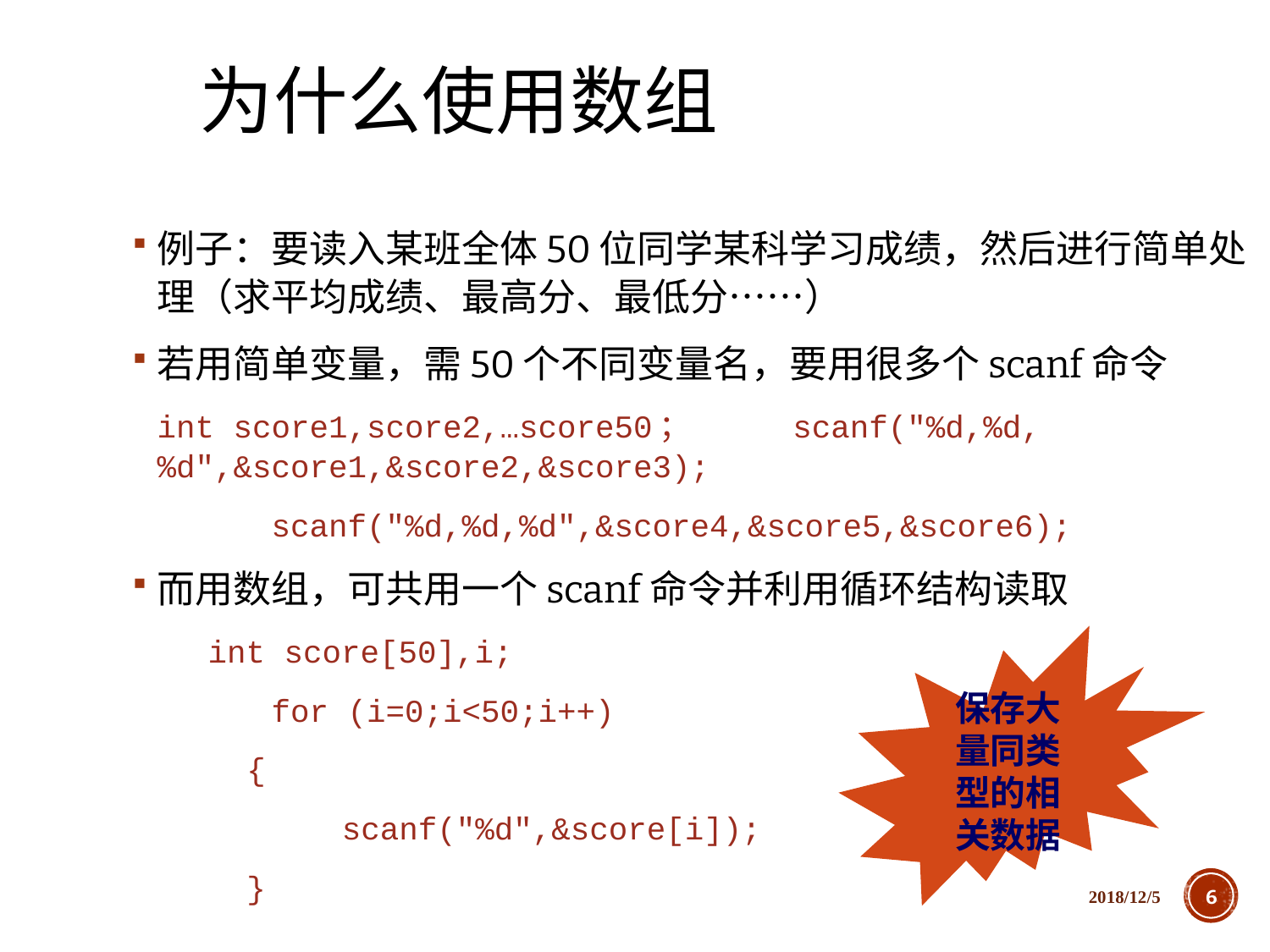

为什么使用数组
例子：要读入某班全体50位同学某科学习成绩，然后进行简单处理（求平均成绩、最高分、最低分……）
若用简单变量，需50个不同变量名，要用很多个scanf命令
	int score1,score2,…score50；	        scanf("%d,%d,%d",&score1,&score2,&score3);
  	scanf("%d,%d,%d",&score4,&score5,&score6);
而用数组，可共用一个scanf命令并利用循环结构读取
	        int score[50],i;
     	for (i=0;i<50;i++)
      {
           scanf("%d",&score[i]);
      }
保存大量同类型的相关数据
2018/12/5
6